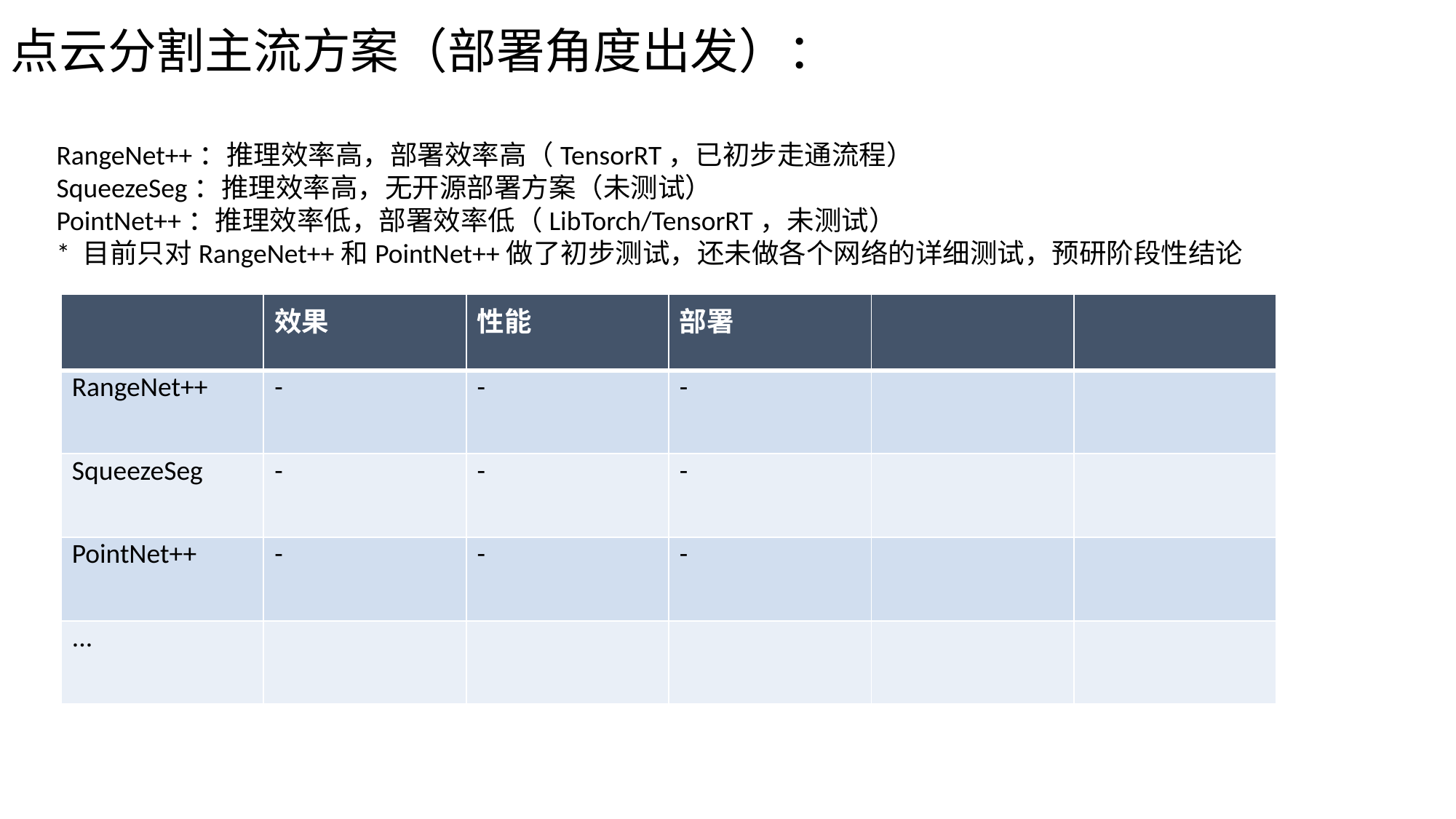

点云分割主流方案（部署角度出发）：
RangeNet++：推理效率高，部署效率高（TensorRT，已初步走通流程）
SqueezeSeg：推理效率高，无开源部署方案（未测试）
PointNet++：推理效率低，部署效率低（LibTorch/TensorRT，未测试）
* 目前只对RangeNet++和PointNet++做了初步测试，还未做各个网络的详细测试，预研阶段性结论

|  | 效果 | 性能 | 部署 |  |  |
| --- | --- | --- | --- | --- | --- |
| RangeNet++ | - | - | - |  |  |
| SqueezeSeg | - | - | - |  |  |
| PointNet++ | - | - | - |  |  |
| ... |  |  |  |  |  |